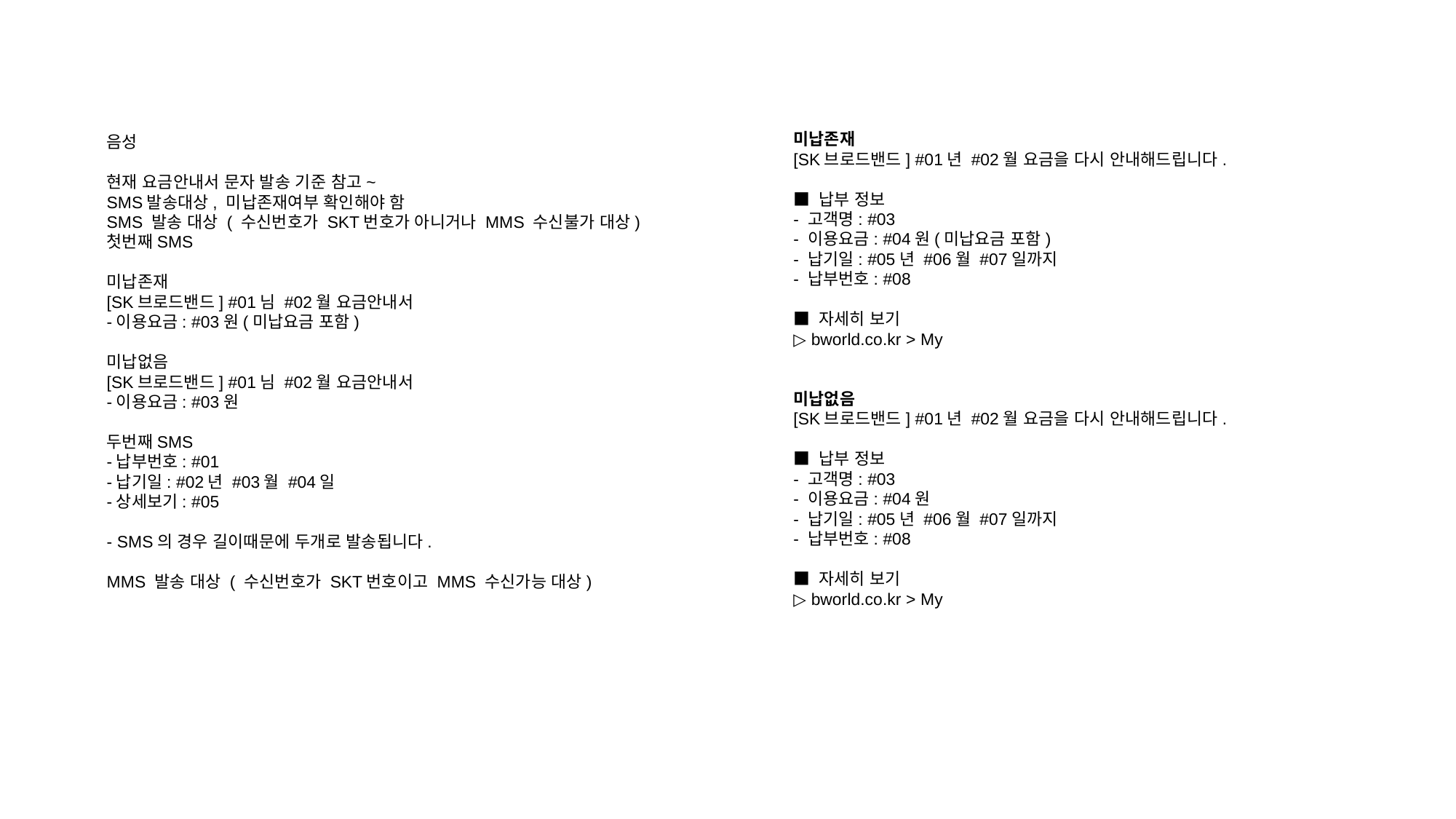

미납존재
[SK브로드밴드] #01년 #02월 요금을 다시 안내해드립니다.

■ 납부 정보
- 고객명: #03
- 이용요금: #04원(미납요금 포함)
- 납기일: #05년 #06월 #07일까지
- 납부번호: #08

■ 자세히 보기
▷ bworld.co.kr > My

미납없음
[SK브로드밴드] #01년 #02월 요금을 다시 안내해드립니다.

■ 납부 정보
- 고객명: #03
- 이용요금: #04원
- 납기일: #05년 #06월 #07일까지
- 납부번호: #08

■ 자세히 보기
▷ bworld.co.kr > My

음성

현재 요금안내서 문자 발송 기준 참고~
SMS발송대상, 미납존재여부 확인해야 함
SMS 발송 대상 ( 수신번호가 SKT번호가 아니거나 MMS 수신불가 대상)
첫번째SMS

미납존재
[SK브로드밴드] #01님 #02월 요금안내서
-이용요금: #03원(미납요금 포함)

미납없음
[SK브로드밴드] #01님 #02월 요금안내서
-이용요금: #03원

두번째SMS
-납부번호: #01
-납기일: #02년 #03월 #04일
-상세보기: #05

- SMS의 경우 길이때문에 두개로 발송됩니다.

MMS 발송 대상 ( 수신번호가 SKT번호이고 MMS 수신가능 대상)